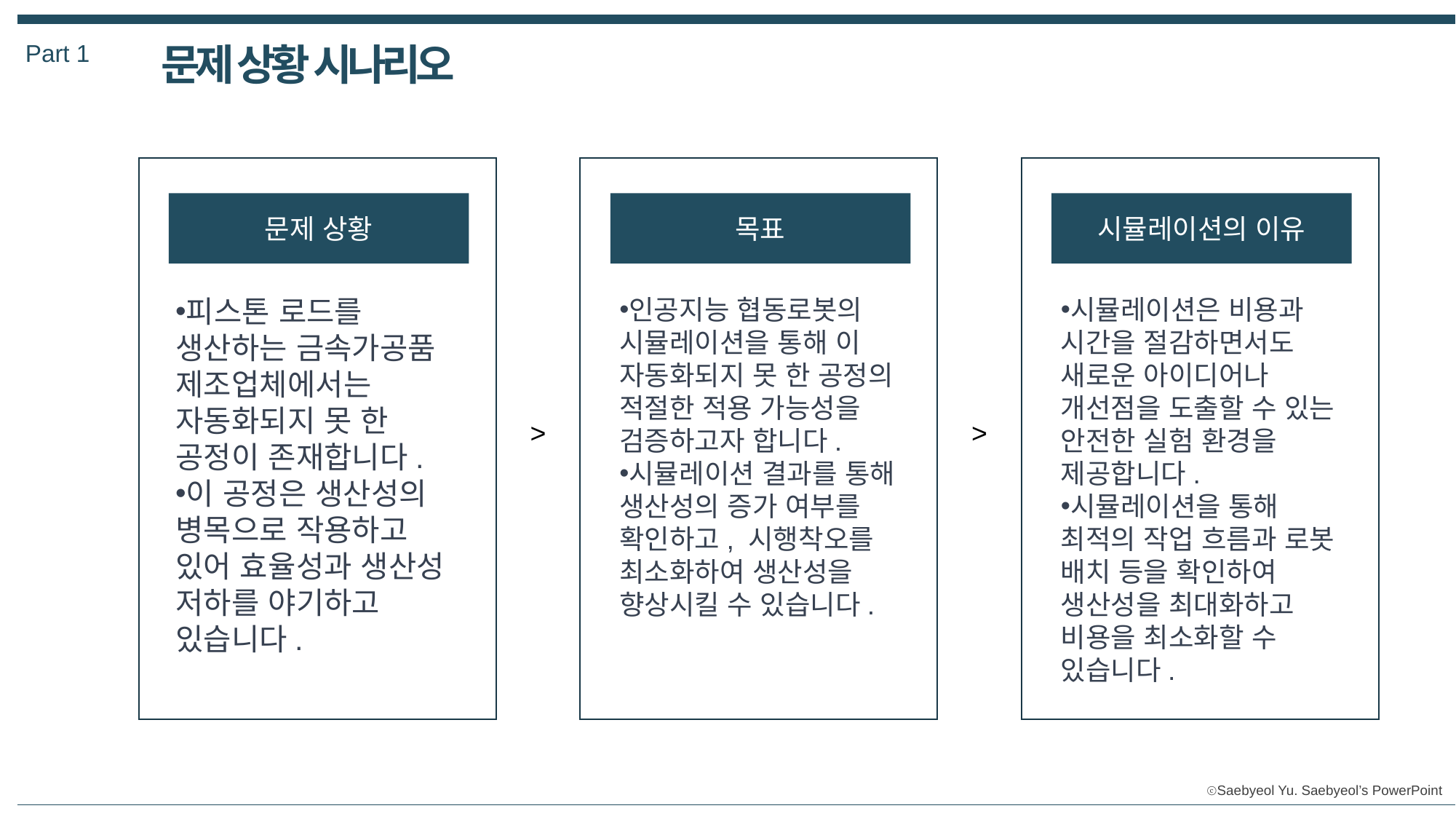

Part 1
문제 상황 시나리오

문제 상황
목표
시뮬레이션의 이유
피스톤 로드를 생산하는 금속가공품 제조업체에서는 자동화되지 못 한 공정이 존재합니다.
이 공정은 생산성의 병목으로 작용하고 있어 효율성과 생산성 저하를 야기하고 있습니다.

인공지능 협동로봇의 시뮬레이션을 통해 이 자동화되지 못 한 공정의 적절한 적용 가능성을 검증하고자 합니다.
시뮬레이션 결과를 통해 생산성의 증가 여부를 확인하고, 시행착오를 최소화하여 생산성을 향상시킬 수 있습니다.
시뮬레이션은 비용과 시간을 절감하면서도 새로운 아이디어나 개선점을 도출할 수 있는 안전한 실험 환경을 제공합니다.
시뮬레이션을 통해 최적의 작업 흐름과 로봇 배치 등을 확인하여 생산성을 최대화하고 비용을 최소화할 수 있습니다.
이미지
이미지
>
>